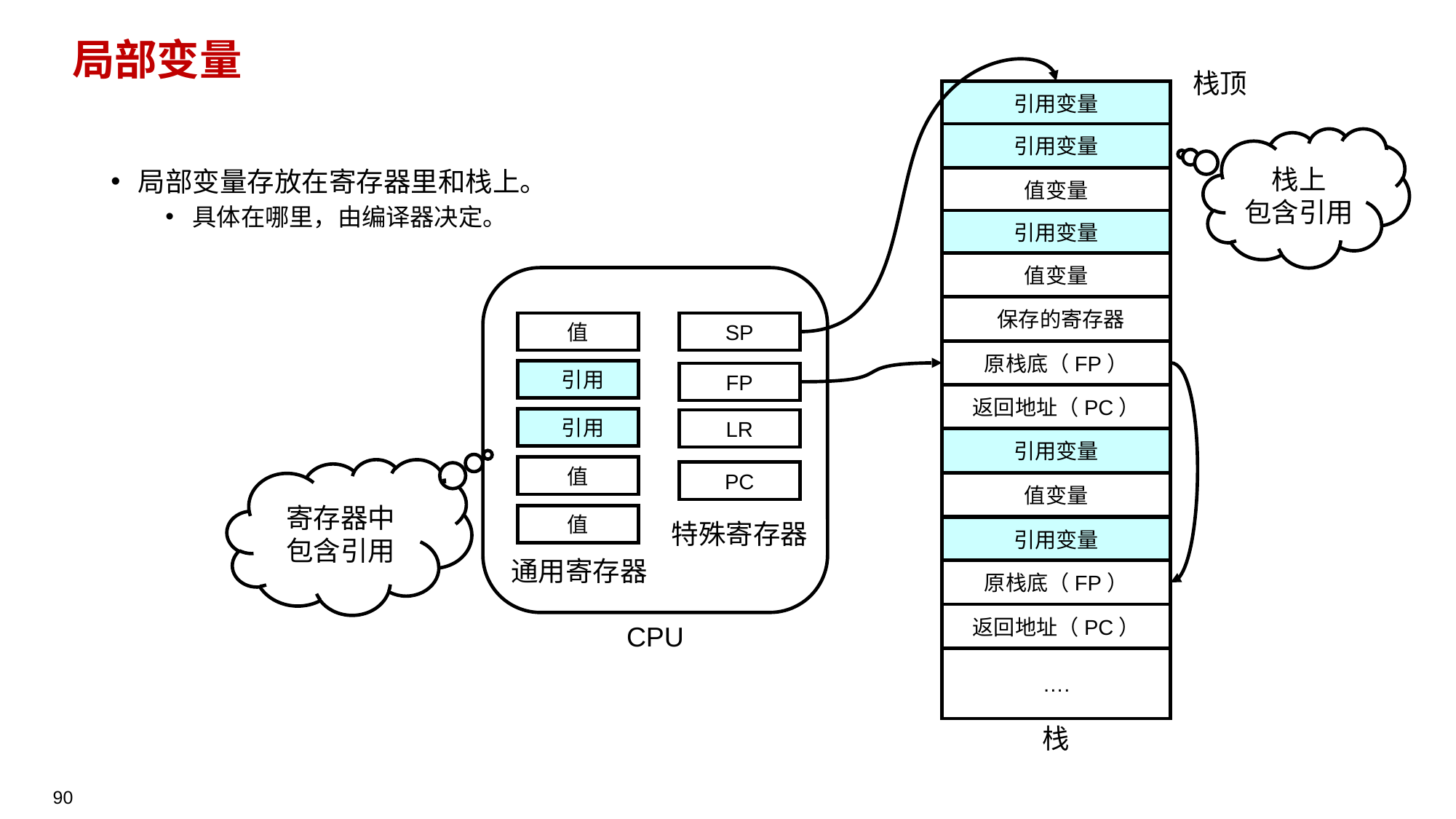

# 局部变量
栈顶
引用变量
引用变量
栈上
包含引用
局部变量存放在寄存器里和栈上。
具体在哪里，由编译器决定。
值变量
引用变量
值变量

 保存的寄存器
值
SP
原栈底（FP）
 引用
FP
返回地址（PC）
 引用
LR
引用变量
值
寄存器中
包含引用
PC
值变量
值
引用变量
特殊寄存器
通用寄存器
原栈底（FP）
返回地址（PC）
CPU
….
栈